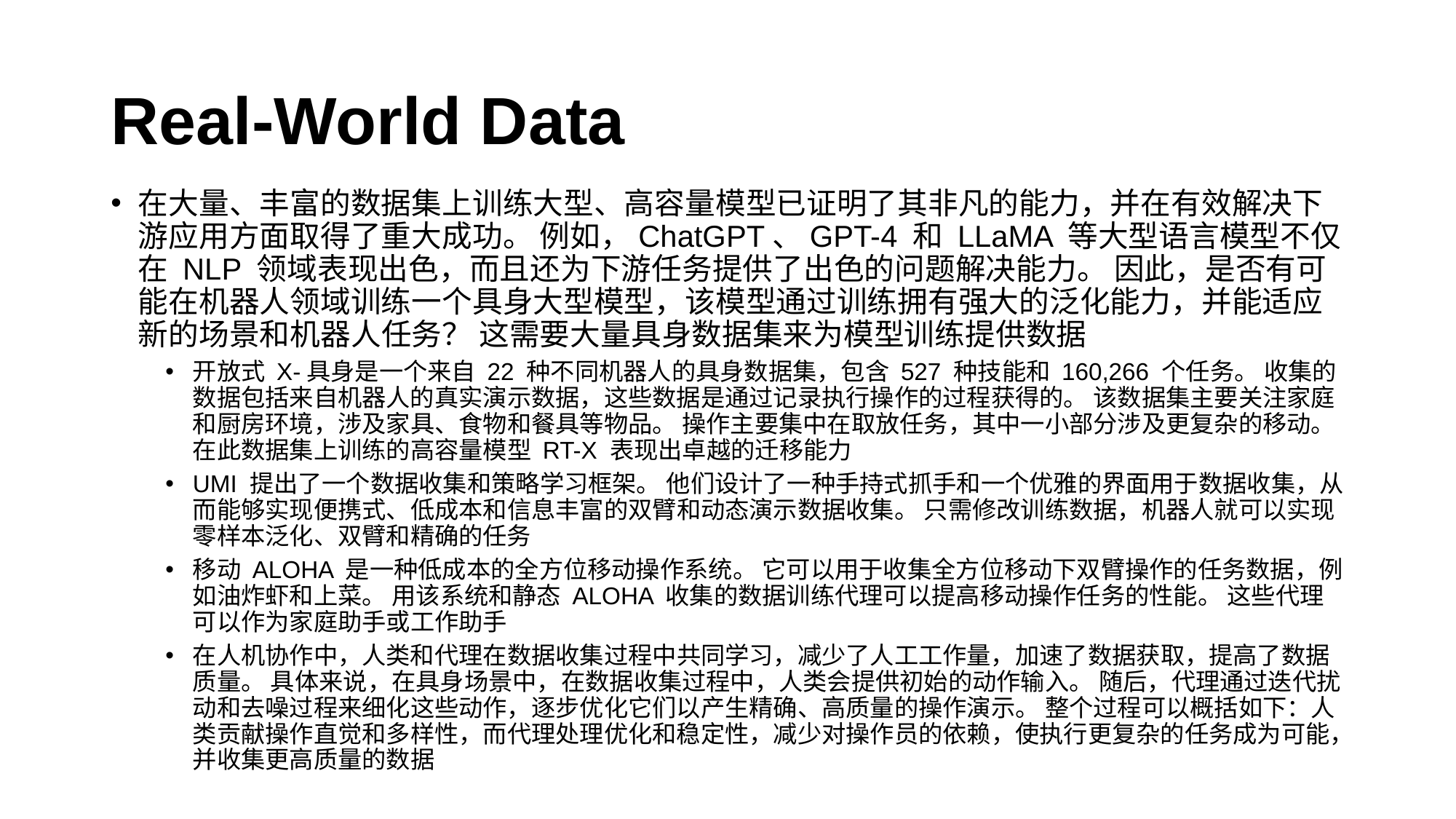

# Real-World Data
在大量、丰富的数据集上训练大型、高容量模型已证明了其非凡的能力，并在有效解决下游应用方面取得了重大成功。 例如，ChatGPT、GPT-4 和 LLaMA 等大型语言模型不仅在 NLP 领域表现出色，而且还为下游任务提供了出色的问题解决能力。 因此，是否有可能在机器人领域训练一个具身大型模型，该模型通过训练拥有强大的泛化能力，并能适应新的场景和机器人任务？ 这需要大量具身数据集来为模型训练提供数据
开放式 X-具身是一个来自 22 种不同机器人的具身数据集，包含 527 种技能和 160,266 个任务。 收集的数据包括来自机器人的真实演示数据，这些数据是通过记录执行操作的过程获得的。 该数据集主要关注家庭和厨房环境，涉及家具、食物和餐具等物品。 操作主要集中在取放任务，其中一小部分涉及更复杂的移动。 在此数据集上训练的高容量模型 RT-X 表现出卓越的迁移能力
UMI 提出了一个数据收集和策略学习框架。 他们设计了一种手持式抓手和一个优雅的界面用于数据收集，从而能够实现便携式、低成本和信息丰富的双臂和动态演示数据收集。 只需修改训练数据，机器人就可以实现零样本泛化、双臂和精确的任务
移动 ALOHA 是一种低成本的全方位移动操作系统。 它可以用于收集全方位移动下双臂操作的任务数据，例如油炸虾和上菜。 用该系统和静态 ALOHA 收集的数据训练代理可以提高移动操作任务的性能。 这些代理可以作为家庭助手或工作助手
在人机协作中，人类和代理在数据收集过程中共同学习，减少了人工工作量，加速了数据获取，提高了数据质量。 具体来说，在具身场景中，在数据收集过程中，人类会提供初始的动作输入。 随后，代理通过迭代扰动和去噪过程来细化这些动作，逐步优化它们以产生精确、高质量的操作演示。 整个过程可以概括如下：人类贡献操作直觉和多样性，而代理处理优化和稳定性，减少对操作员的依赖，使执行更复杂的任务成为可能，并收集更高质量的数据